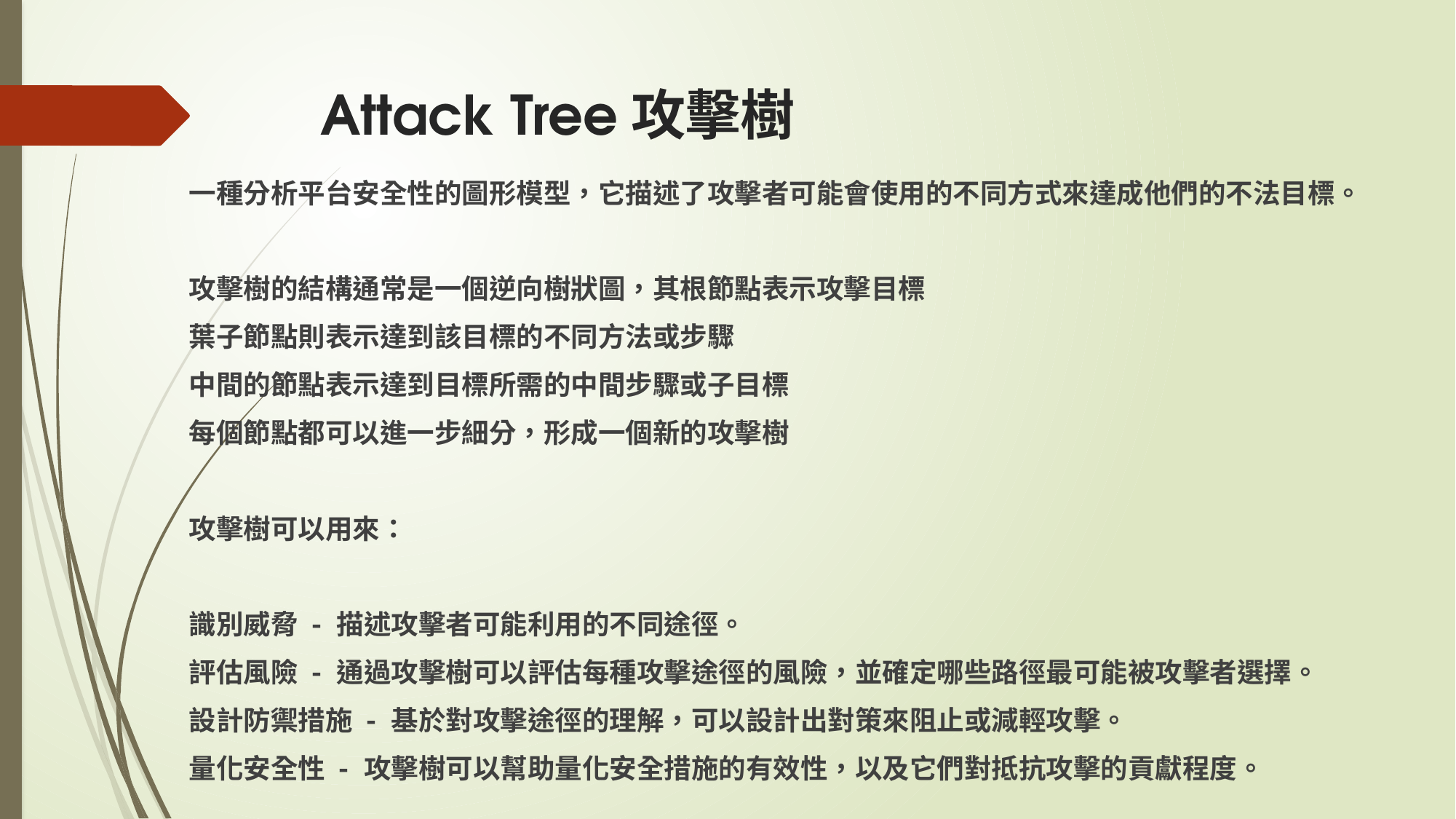

# Attack Tree攻擊樹
一種分析平台安全性的圖形模型，它描述了攻擊者可能會使用的不同方式來達成他們的不法目標。

攻擊樹的結構通常是一個逆向樹狀圖，其根節點表示攻擊目標
葉子節點則表示達到該目標的不同方法或步驟
中間的節點表示達到目標所需的中間步驟或子目標
每個節點都可以進一步細分，形成一個新的攻擊樹

攻擊樹可以用來：

識別威脅 - 描述攻擊者可能利用的不同途徑。
評估風險 - 通過攻擊樹可以評估每種攻擊途徑的風險，並確定哪些路徑最可能被攻擊者選擇。
設計防禦措施 - 基於對攻擊途徑的理解，可以設計出對策來阻止或減輕攻擊。
量化安全性 - 攻擊樹可以幫助量化安全措施的有效性，以及它們對抵抗攻擊的貢獻程度。